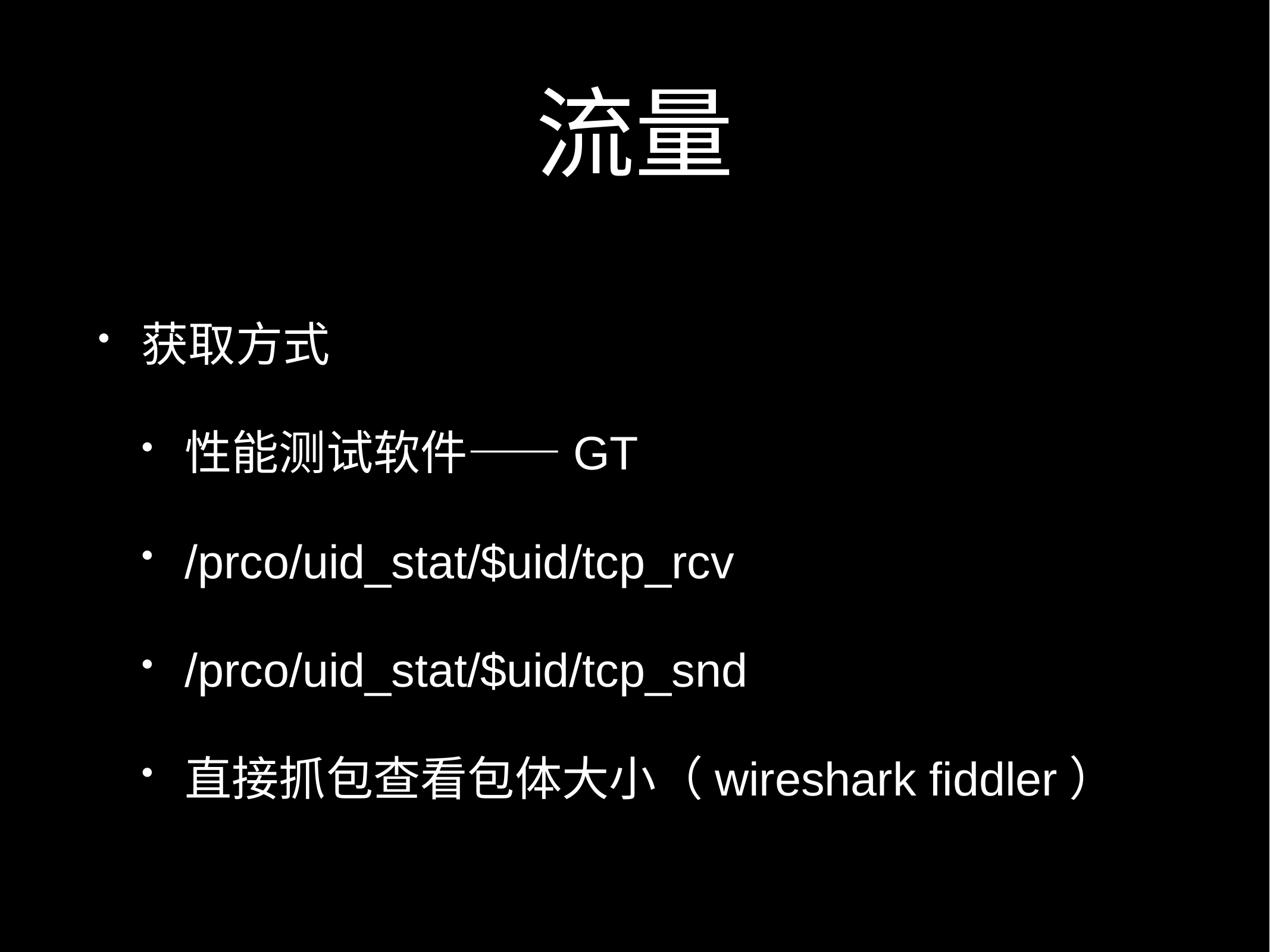

# 流量
获取方式
性能测试软件——GT
/prco/uid_stat/$uid/tcp_rcv
/prco/uid_stat/$uid/tcp_snd
直接抓包查看包体大小（wireshark fiddler）